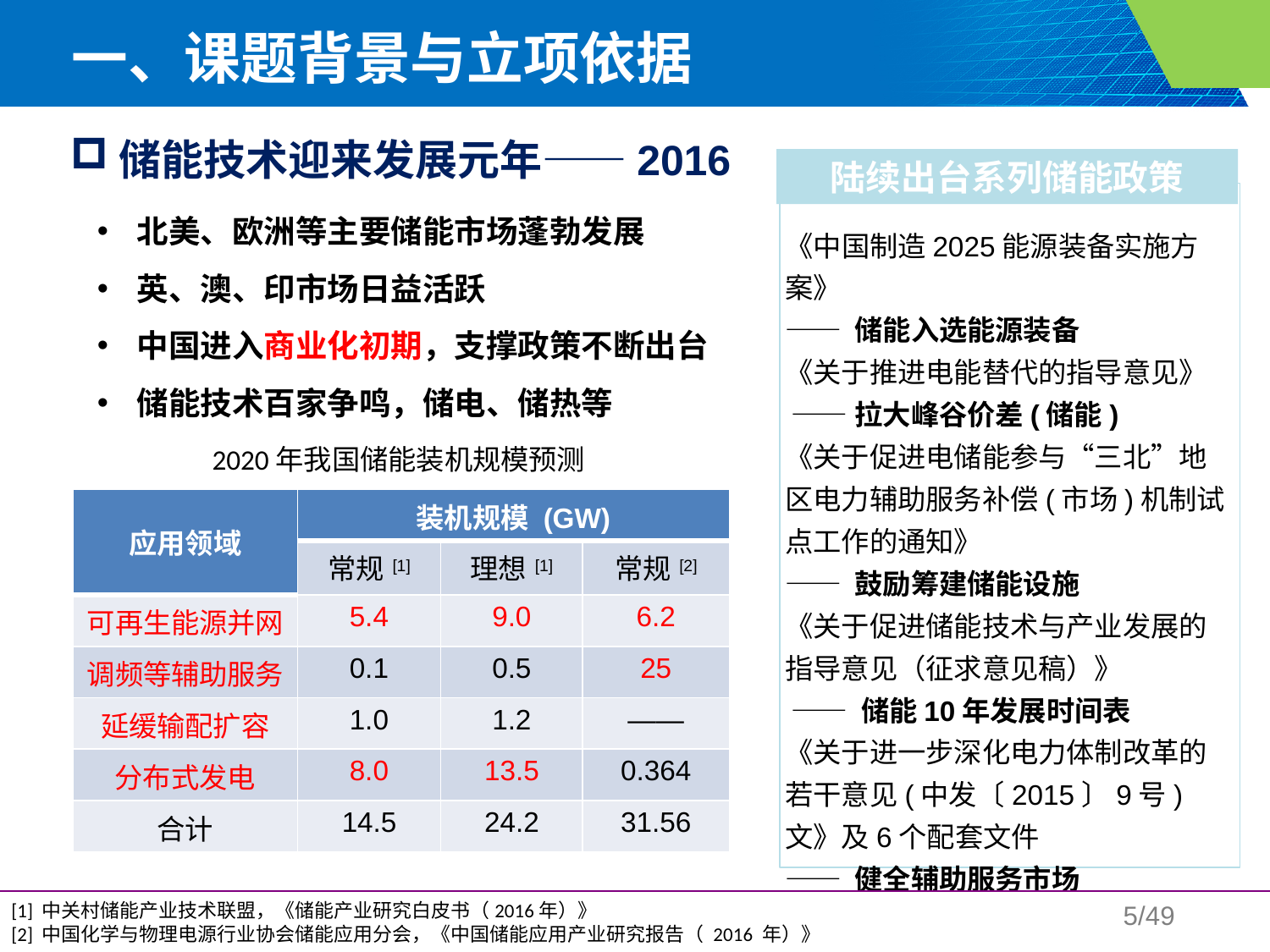

一、课题背景与立项依据
储能技术迎来发展元年——2016
陆续出台系列储能政策

《中国制造2025能源装备实施方案》
—— 储能入选能源装备
《关于推进电能替代的指导意见》
 ——拉大峰谷价差(储能)
《关于促进电储能参与“三北”地区电力辅助服务补偿(市场)机制试点工作的通知》
—— 鼓励筹建储能设施
《关于促进储能技术与产业发展的指导意见（征求意见稿）》
 —— 储能10年发展时间表
《关于进一步深化电力体制改革的若干意见(中发〔2015〕9号)文》及6个配套文件
—— 健全辅助服务市场
北美、欧洲等主要储能市场蓬勃发展
英、澳、印市场日益活跃
中国进入商业化初期，支撑政策不断出台
储能技术百家争鸣，储电、储热等
2020年我国储能装机规模预测
| 应用领域 | 装机规模 (GW) |  |  |
| --- | --- | --- | --- |
|  | 常规[1] | 理想[1] | 常规[2] |
| 可再生能源并网 | 5.4 | 9.0 | 6.2 |
| 调频等辅助服务 | 0.1 | 0.5 | 25 |
| 延缓输配扩容 | 1.0 | 1.2 | —— |
| 分布式发电 | 8.0 | 13.5 | 0.364 |
| 合计 | 14.5 | 24.2 | 31.56 |
[1] 中关村储能产业技术联盟，《储能产业研究白皮书（2016年）》
[2] 中国化学与物理电源行业协会储能应用分会，《中国储能应用产业研究报告（ 2016 年）》